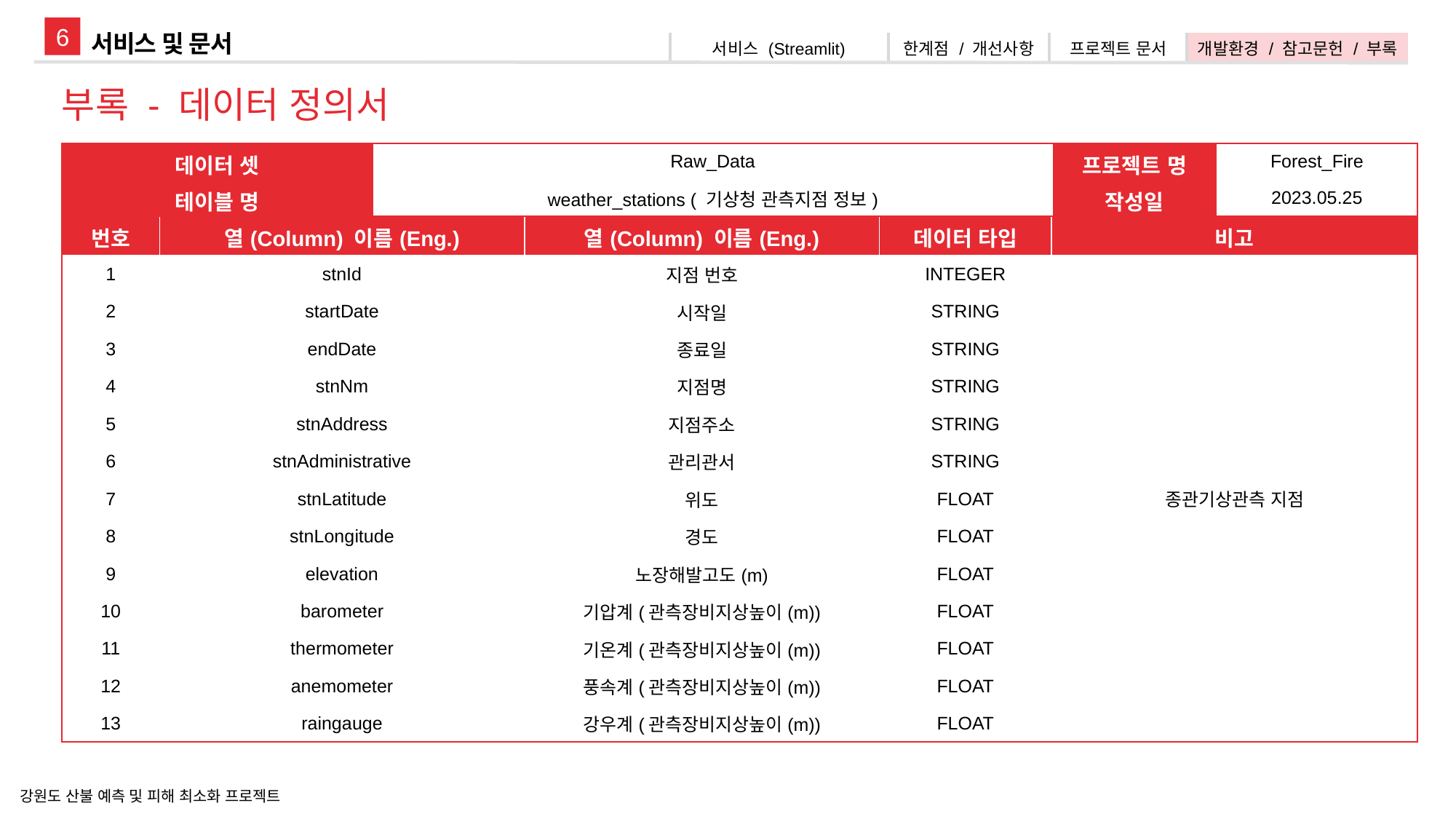

6
서비스 및 문서
| 서비스 (Streamlit) | 한계점 / 개선사항 | 프로젝트 문서 | 개발환경 / 참고문헌 / 부록 |
| --- | --- | --- | --- |
부록 - 데이터 정의서
| 데이터 셋 | Raw\_Data | 프로젝트 명 | Forest\_Fire |
| --- | --- | --- | --- |
| 테이블 명 | weather\_stations ( 기상청 관측지점 정보) | 작성일 | 2023.05.25 |
| 번호 | 열(Column) 이름(Eng.) | 열(Column) 이름(Eng.) | 데이터 타입 | 비고 |
| --- | --- | --- | --- | --- |
| 1 | stnId | 지점 번호 | INTEGER | 종관기상관측 지점 |
| 2 | startDate | 시작일 | STRING |  |
| 3 | endDate | 종료일 | STRING |  |
| 4 | stnNm | 지점명 | STRING |  |
| 5 | stnAddress | 지점주소 | STRING |  |
| 6 | stnAdministrative | 관리관서 | STRING |  |
| 7 | stnLatitude | 위도 | FLOAT |  |
| 8 | stnLongitude | 경도 | FLOAT |  |
| 9 | elevation | 노장해발고도(m) | FLOAT |  |
| 10 | barometer | 기압계(관측장비지상높이(m)) | FLOAT |  |
| 11 | thermometer | 기온계(관측장비지상높이(m)) | FLOAT |  |
| 12 | anemometer | 풍속계(관측장비지상높이(m)) | FLOAT |  |
| 13 | raingauge | 강우계(관측장비지상높이(m)) | FLOAT |  |
강원도 산불 예측 및 피해 최소화 프로젝트